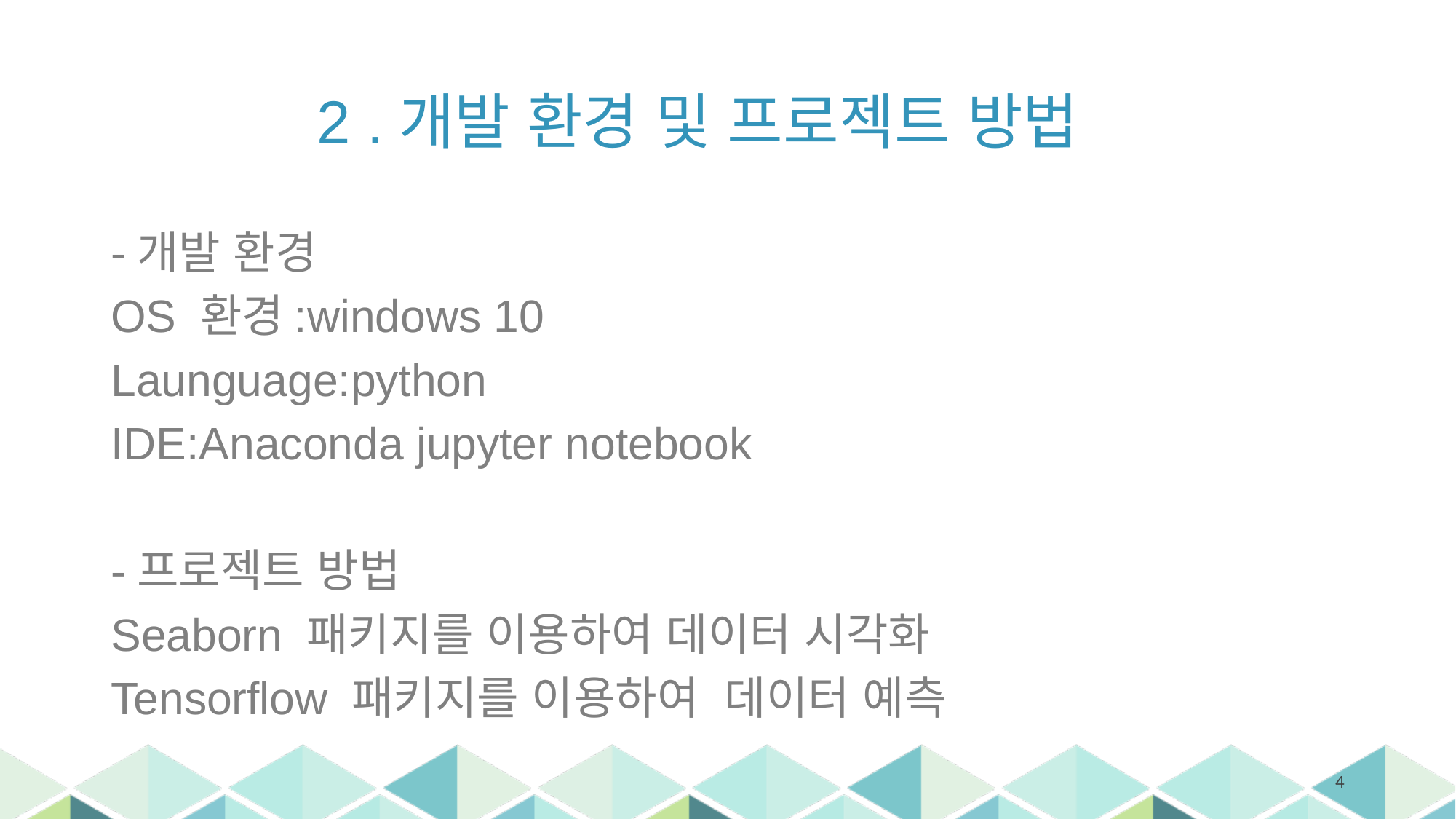

# 2 .개발 환경 및 프로젝트 방법

-개발 환경
OS 환경:windows 10
Launguage:python
IDE:Anaconda jupyter notebook

-프로젝트 방법
Seaborn 패키지를 이용하여 데이터 시각화
Tensorflow 패키지를 이용하여  데이터 예측

4